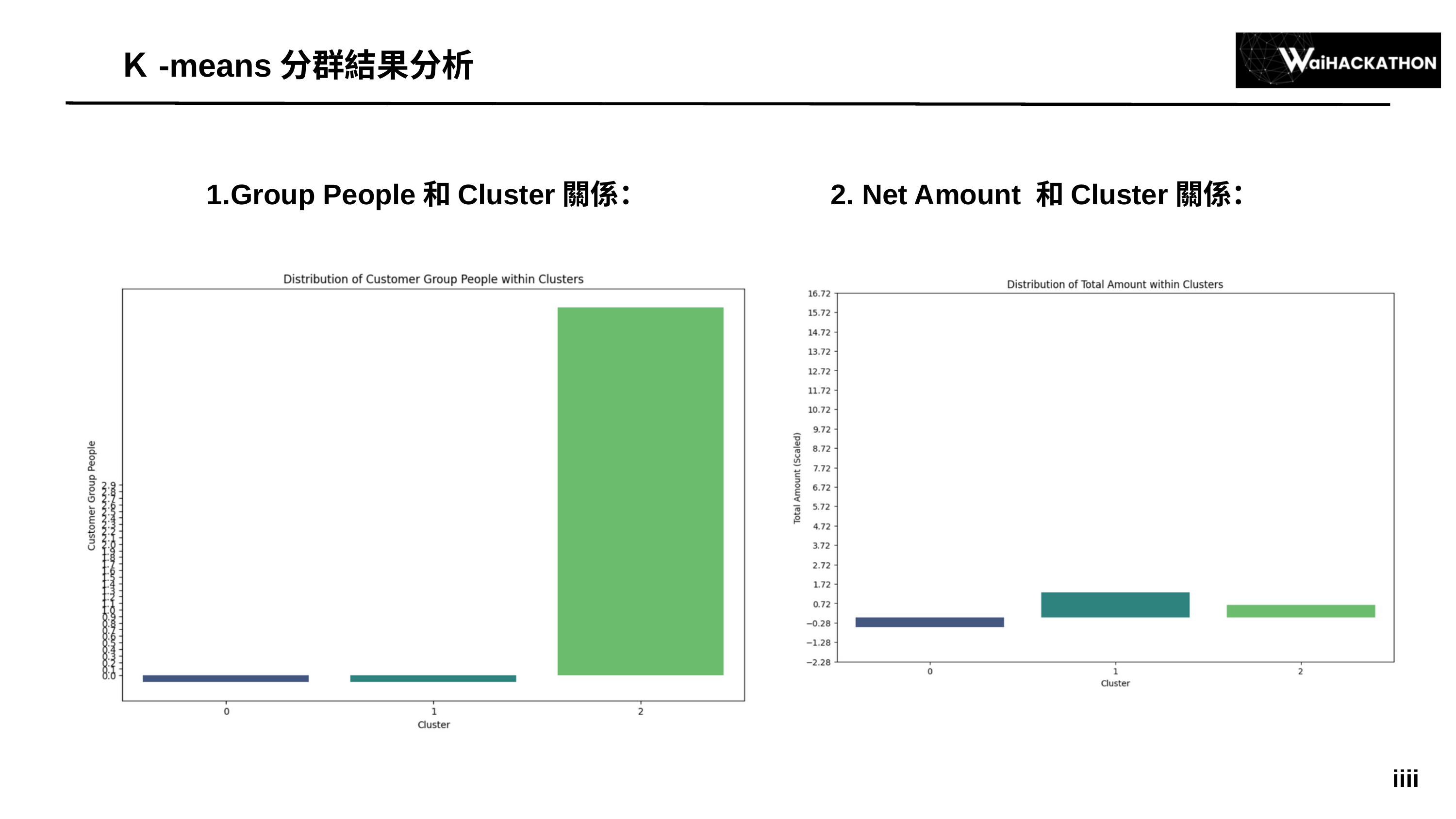

Ｋ-means分群結果分析

Group People和Cluster關係：
2. Net Amount 和Cluster關係：

iiii